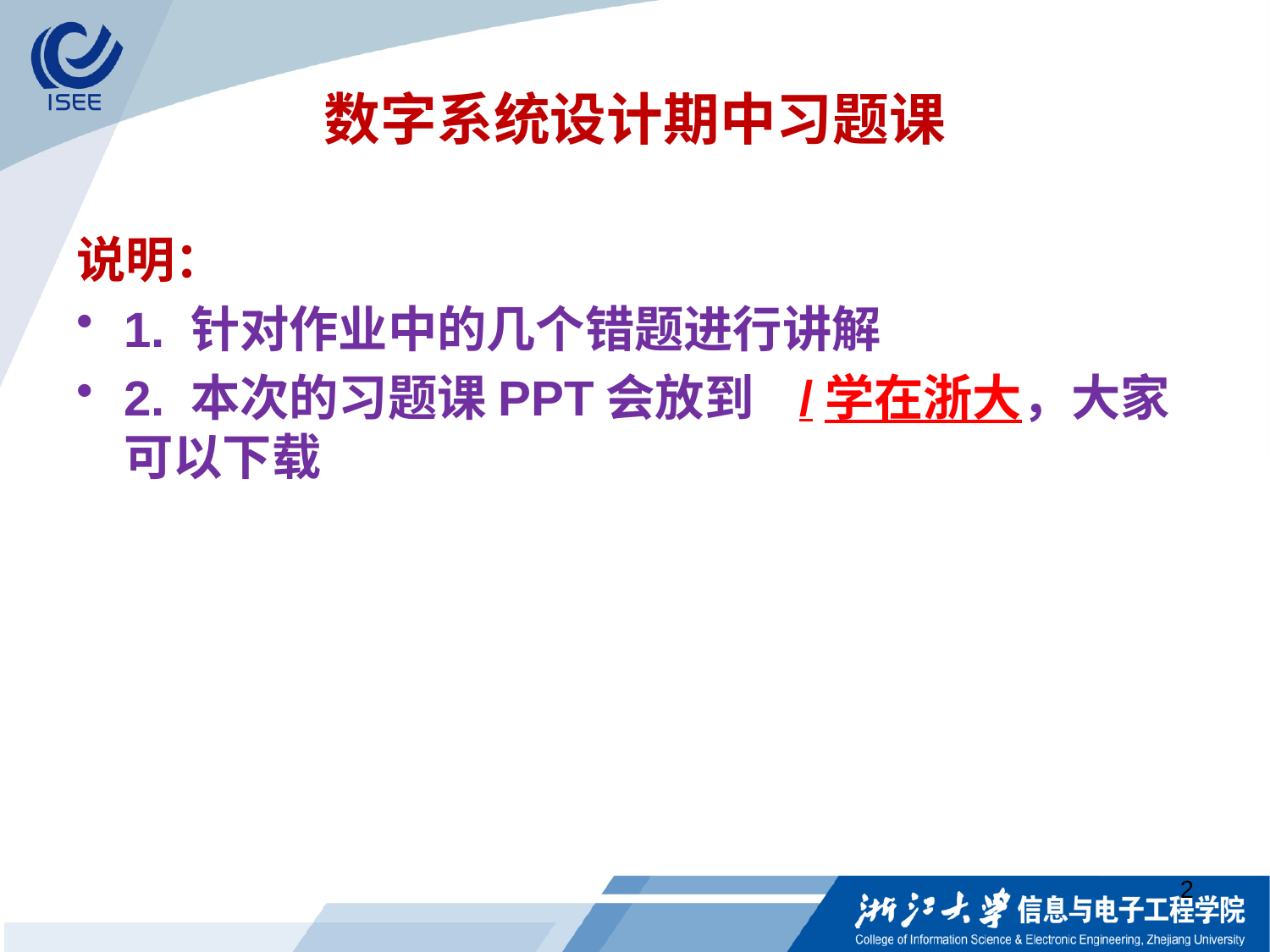

# 数字系统设计期中习题课
说明：
1. 针对作业中的几个错题进行讲解
2. 本次的习题课PPT会放到   /学在浙大，大家可以下载
2